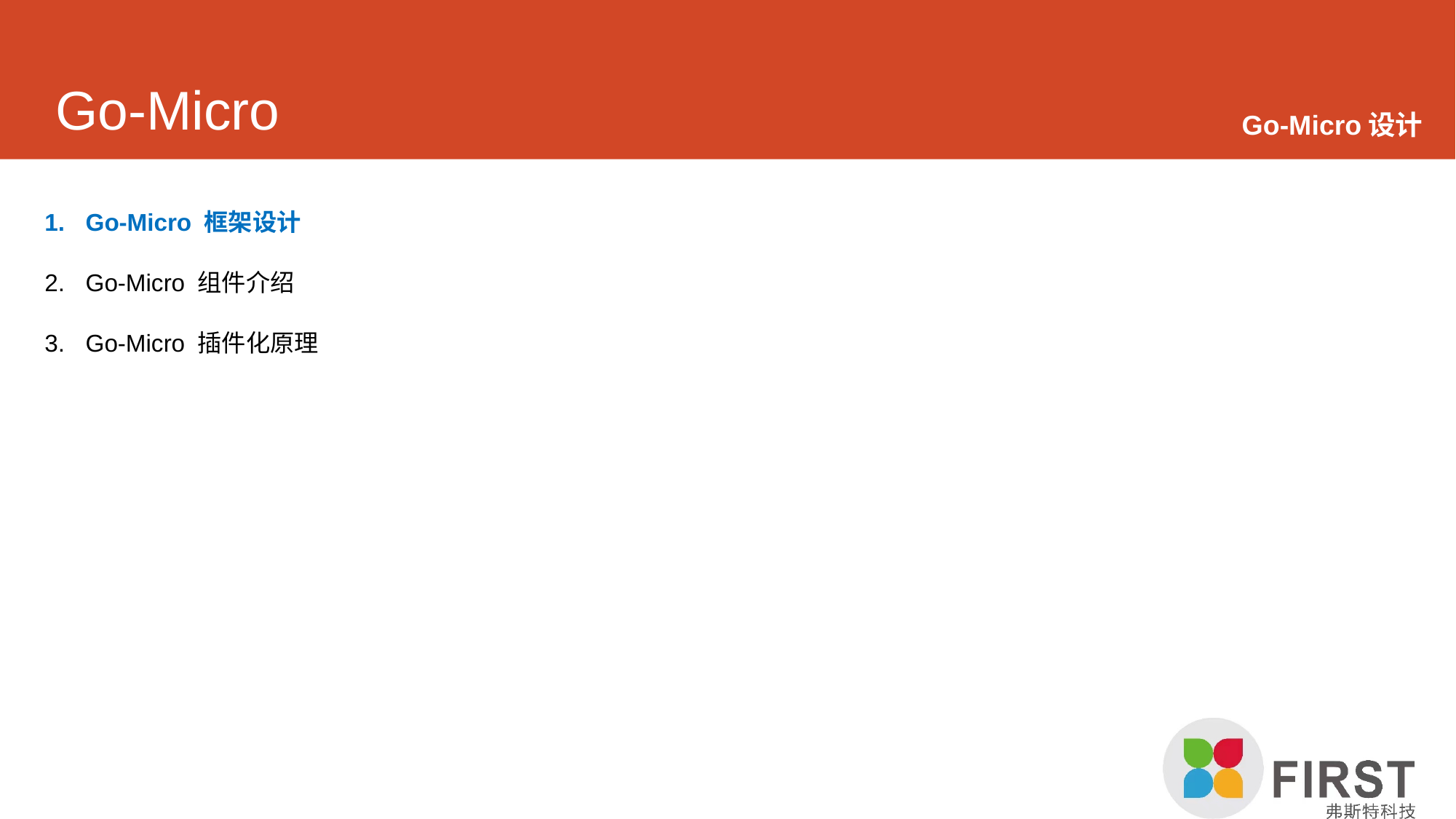

# Go-Micro
Go-Micro设计

Go-Micro 框架设计
Go-Micro 组件介绍
Go-Micro 插件化原理